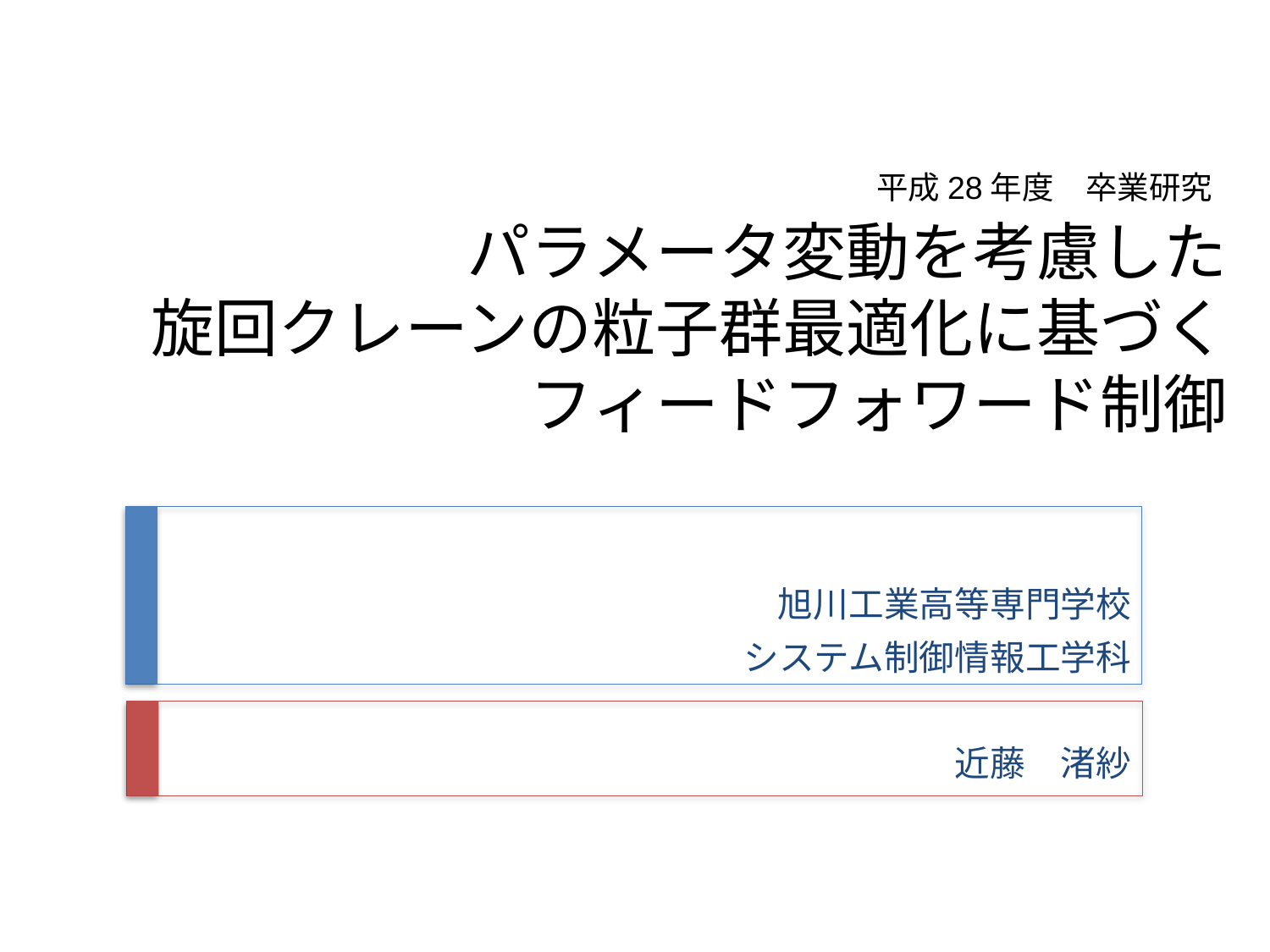

平成28年度　卒業研究
# パラメータ変動を考慮した 旋回クレーンの粒子群最適化に基づく フィードフォワード制御
旭川工業高等専門学校
システム制御情報工学科

近藤　渚紗